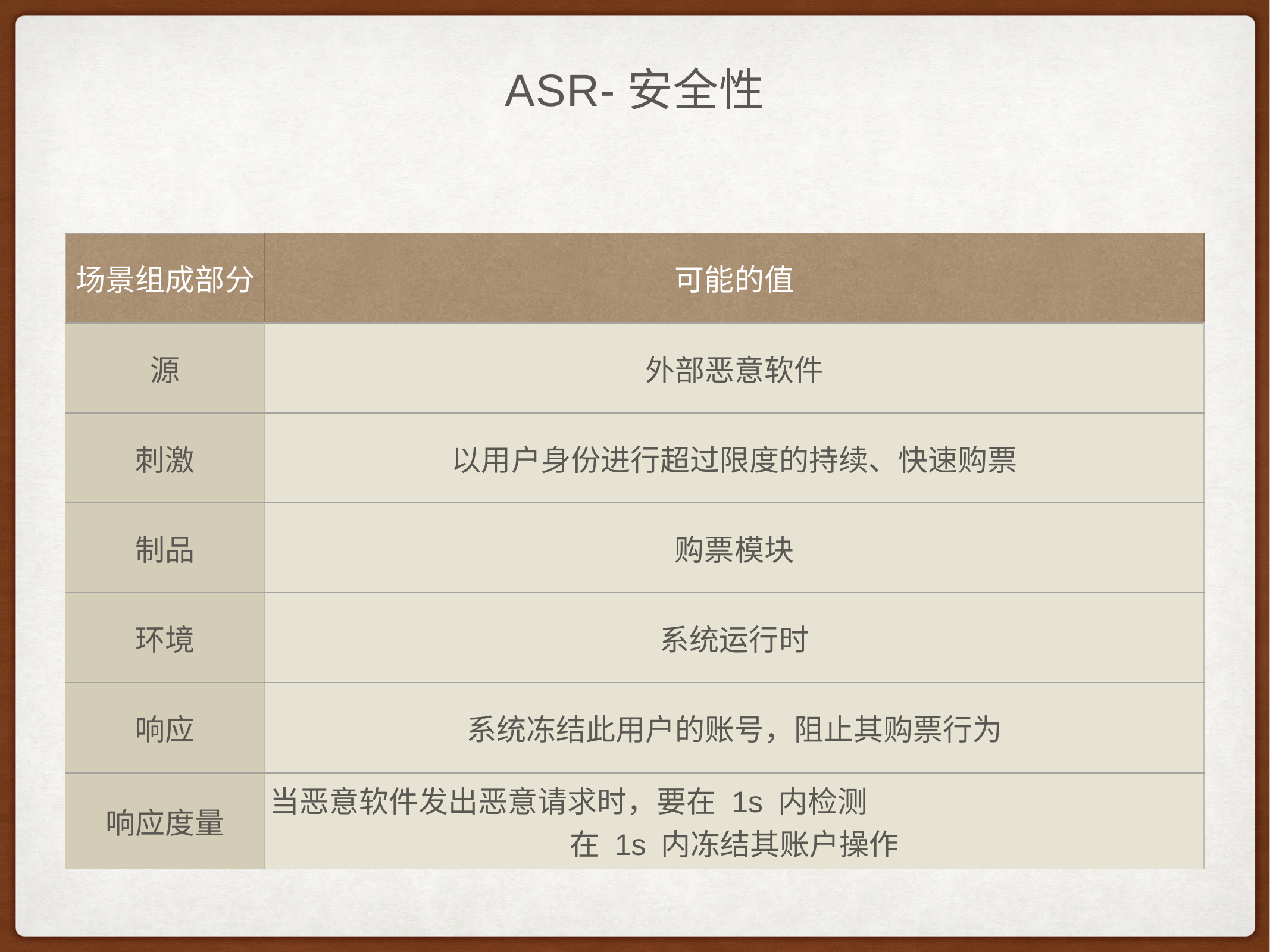

# ASR-安全性
| 场景组成部分 | 可能的值 |
| --- | --- |
| 源 | 外部恶意软件 |
| 刺激 | 以用户身份进行超过限度的持续、快速购票 |
| 制品 | 购票模块 |
| 环境 | 系统运行时 |
| 响应 | 系统冻结此用户的账号，阻止其购票行为 |
| 响应度量 | 当恶意软件发出恶意请求时，要在 1s 内检测 在 1s 内冻结其账户操作 |